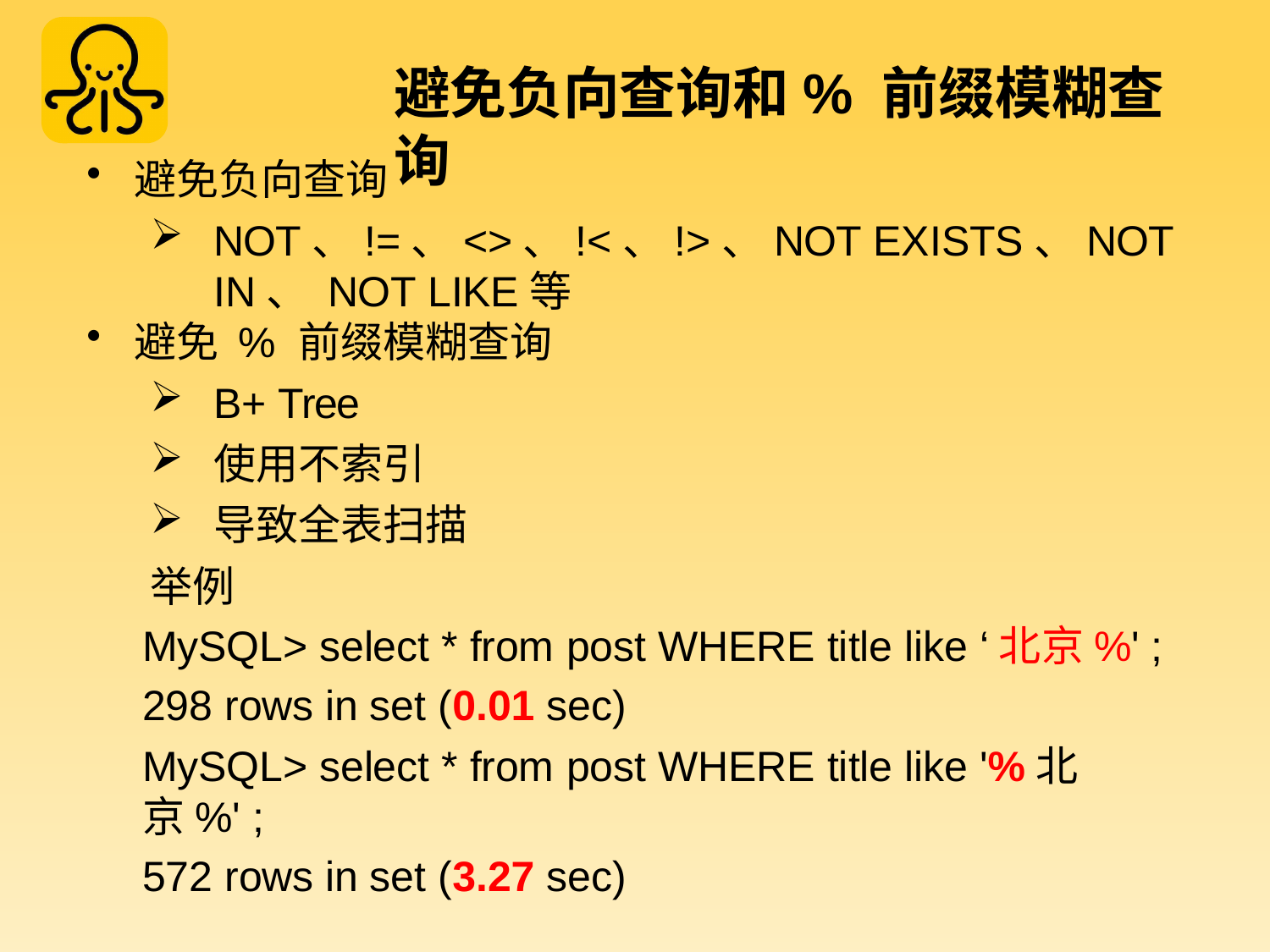

# 避免负向查询和% 前缀模糊查询
避免负向查询
NOT、!=、<>、!<、!>、NOT EXISTS、NOT IN、 NOT LIKE等
避免 % 前缀模糊查询
B+ Tree
使用不索引
导致全表扫描
举例
MySQL> select * from post WHERE title like ‘北京%' ;
298 rows in set (0.01 sec)
MySQL> select * from post WHERE title like '%北京%' ;
572 rows in set (3.27 sec)